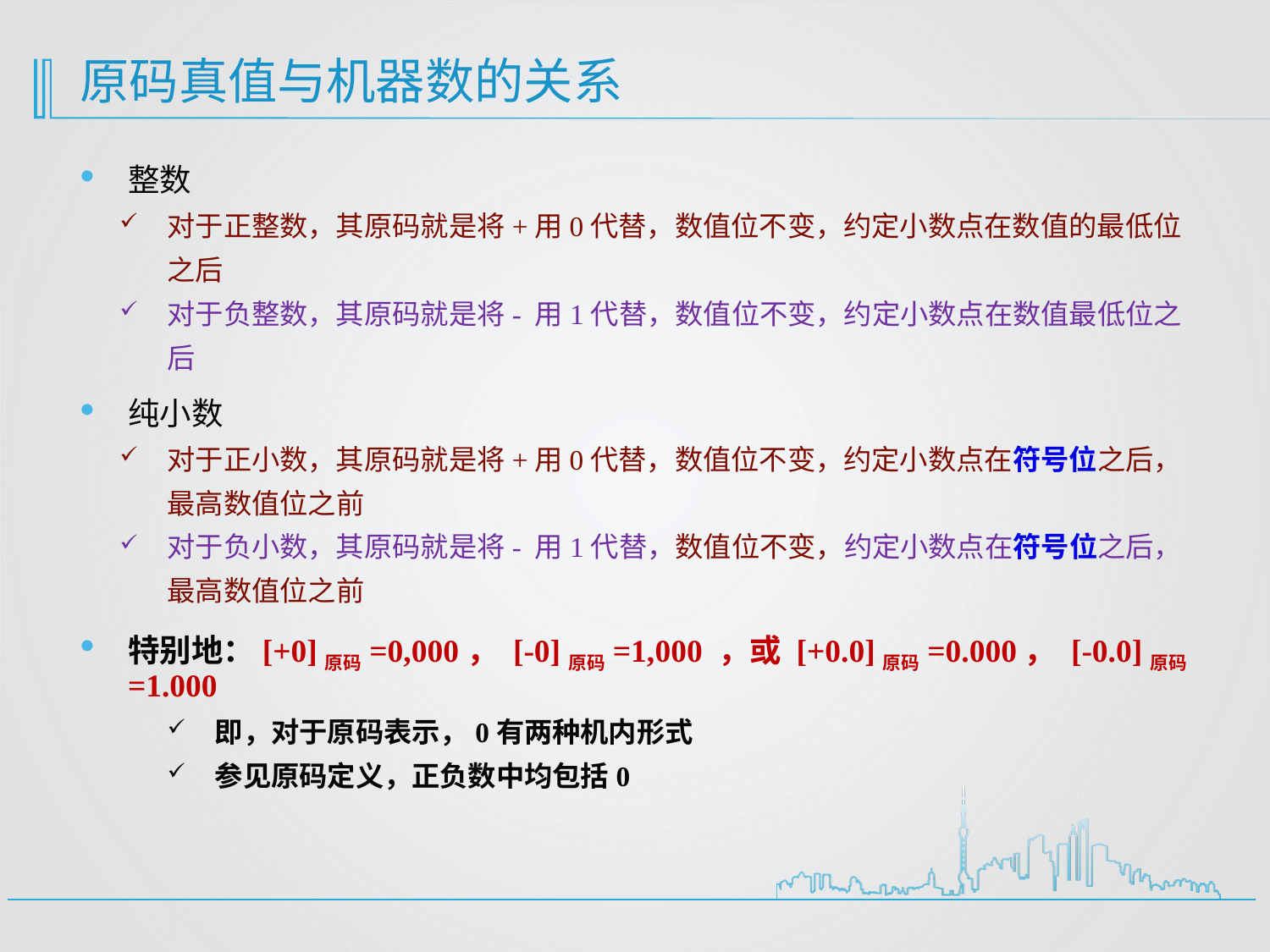

# 原码真值与机器数的关系
整数
对于正整数，其原码就是将+用0代替，数值位不变，约定小数点在数值的最低位之后
对于负整数，其原码就是将- 用1代替，数值位不变，约定小数点在数值最低位之后
纯小数
对于正小数，其原码就是将+用0代替，数值位不变，约定小数点在符号位之后，最高数值位之前
对于负小数，其原码就是将- 用1代替，数值位不变，约定小数点在符号位之后，最高数值位之前
特别地：[+0]原码=0,000， [-0]原码=1,000 ，或 [+0.0]原码=0.000， [-0.0]原码=1.000
即，对于原码表示，0有两种机内形式
参见原码定义，正负数中均包括0